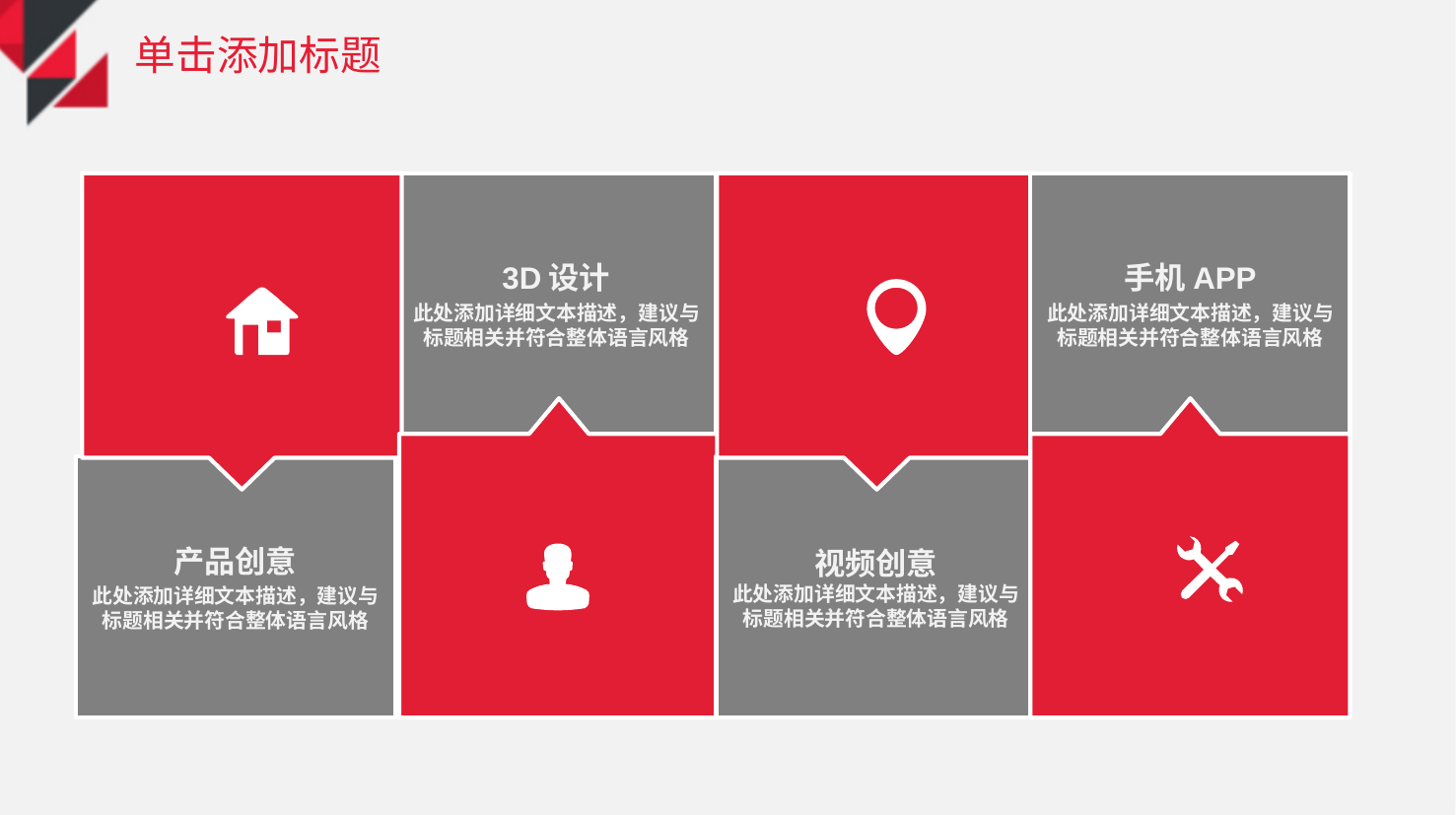

3D设计
此处添加详细文本描述，建议与标题相关并符合整体语言风格
手机APP
此处添加详细文本描述，建议与标题相关并符合整体语言风格

产品创意
此处添加详细文本描述，建议与标题相关并符合整体语言风格
视频创意
此处添加详细文本描述，建议与标题相关并符合整体语言风格